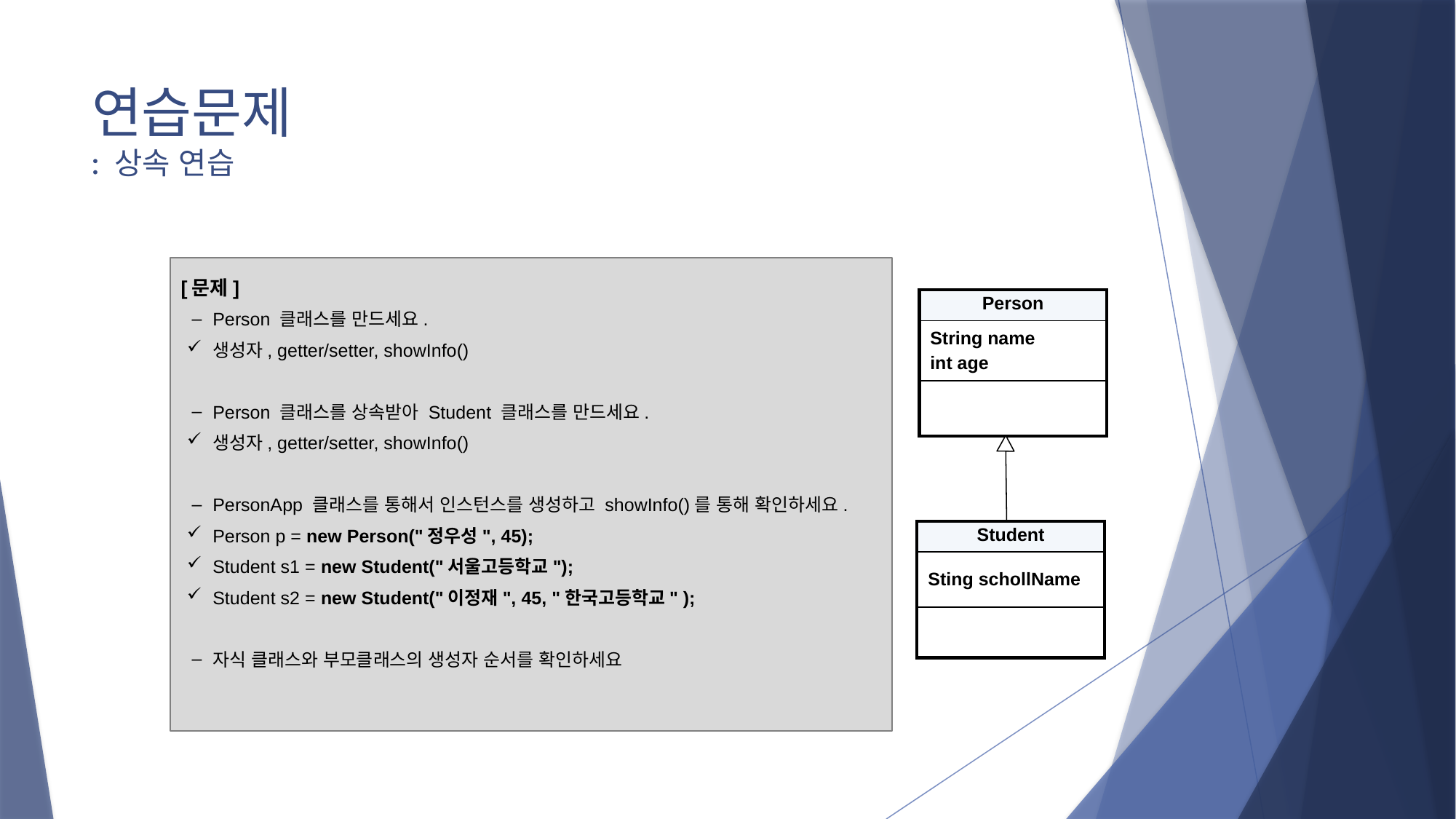

# 연습문제 : 상속 연습
[문제]
Person 클래스를 만드세요.
생성자, getter/setter, showInfo()

Person 클래스를 상속받아 Student 클래스를 만드세요.
생성자, getter/setter, showInfo()

PersonApp 클래스를 통해서 인스턴스를 생성하고 showInfo()를 통해 확인하세요.
Person p = new Person("정우성", 45);
Student s1 = new Student("서울고등학교");
Student s2 = new Student("이정재", 45, "한국고등학교" );

자식 클래스와 부모클래스의 생성자 순서를 확인하세요
| Person |
| --- |
| String name int age |
|  |

| Student |
| --- |
| Sting schollName |
|  |